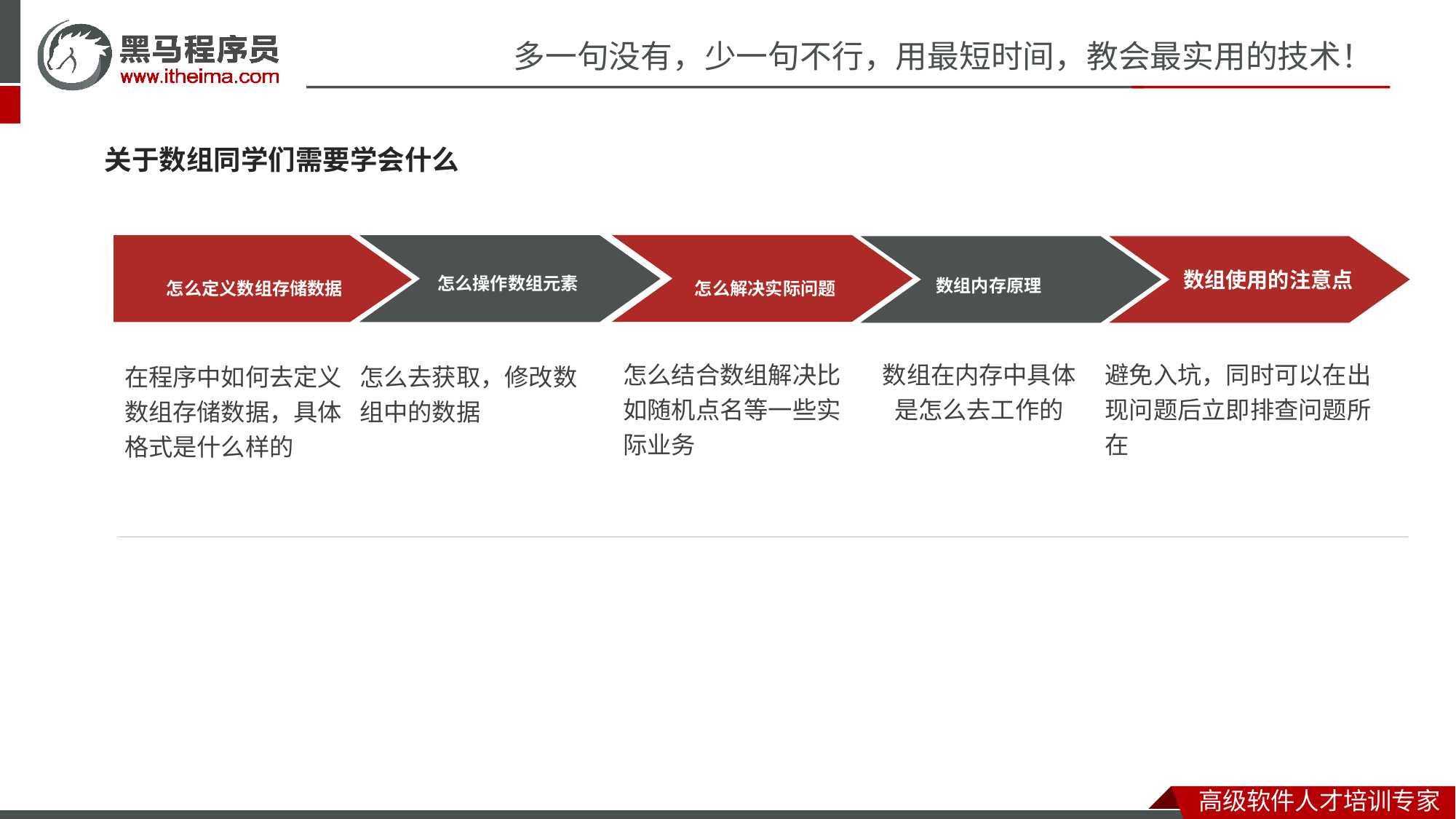

关于数组同学们需要学会什么

数组使用的注意点
怎么定义数组存储数据
怎么解决实际问题
怎么操作数组元素
数组内存原理
怎么结合数组解决比如随机点名等一些实际业务
避免入坑，同时可以在出现问题后立即排查问题所在
数组在内存中具体是怎么去工作的
在程序中如何去定义数组存储数据，具体格式是什么样的
怎么去获取，修改数组中的数据